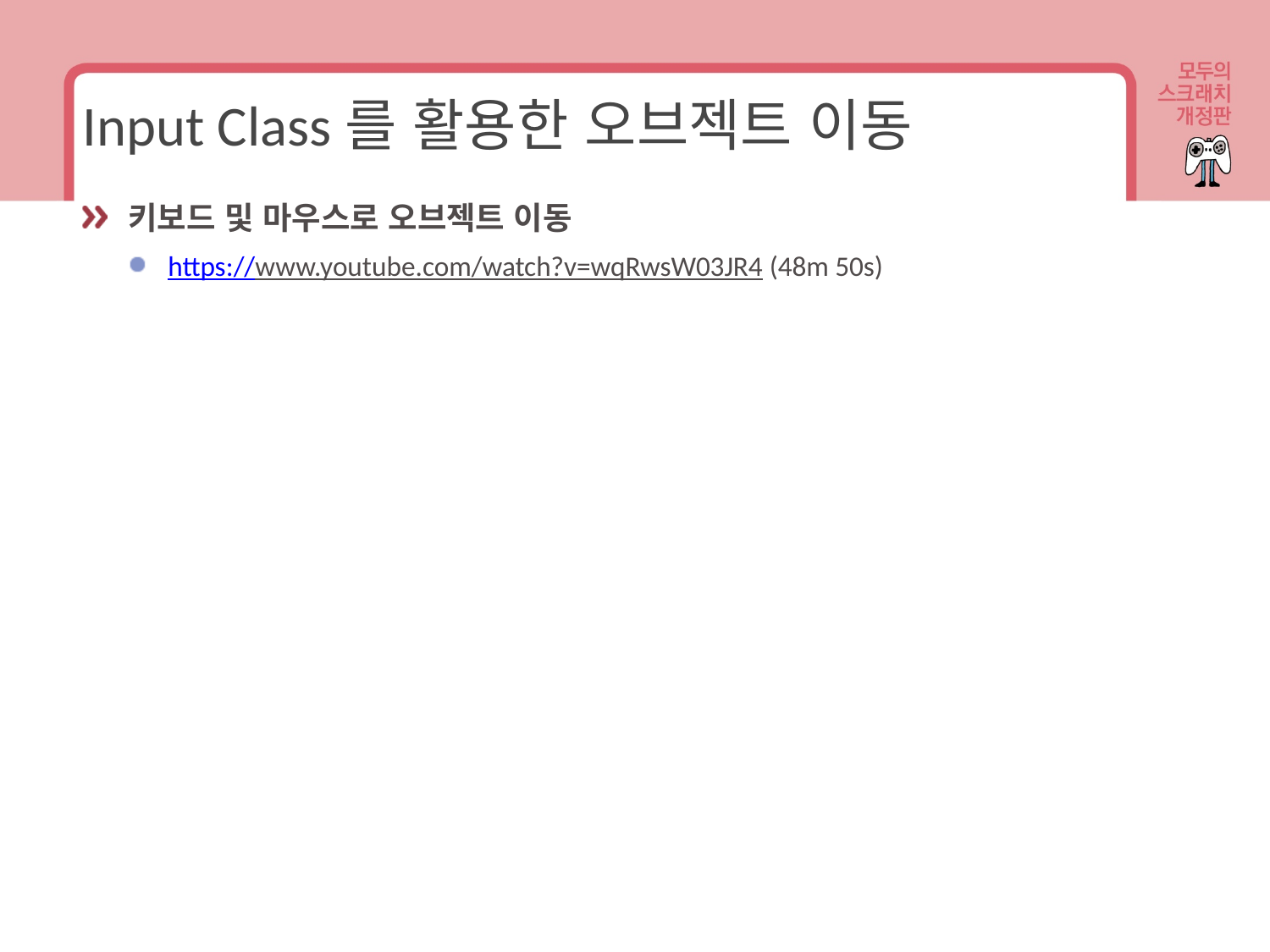

# Input Class를 활용한 오브젝트 이동
 키보드 및 마우스로 오브젝트 이동
 https://www.youtube.com/watch?v=wqRwsW03JR4 (48m 50s)